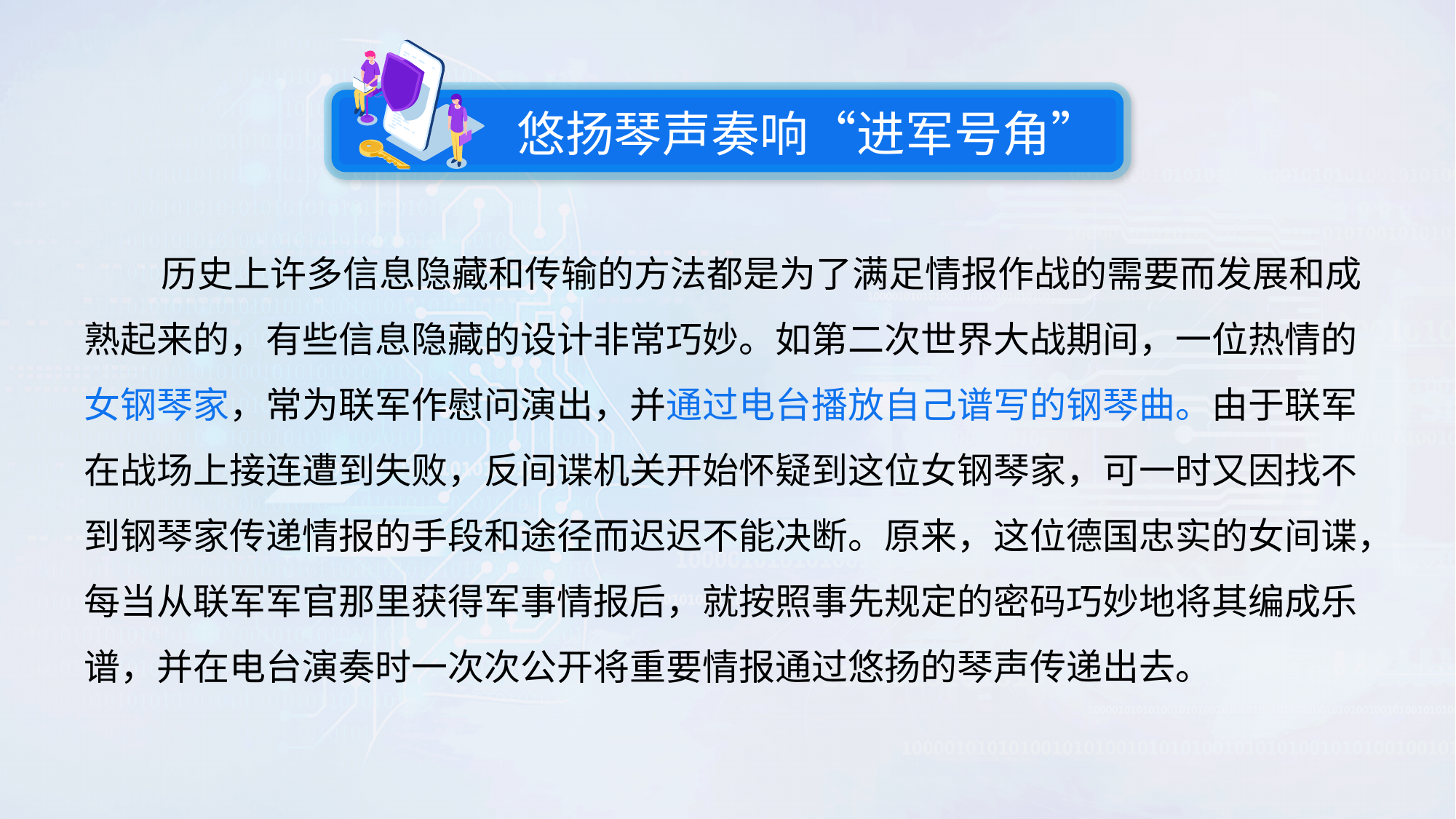

悠扬琴声奏响“进军号角”
历史上许多信息隐藏和传输的方法都是为了满足情报作战的需要而发展和成熟起来的，有些信息隐藏的设计非常巧妙。如第二次世界大战期间，一位热情的女钢琴家，常为联军作慰问演出，并通过电台播放自己谱写的钢琴曲。由于联军在战场上接连遭到失败，反间谍机关开始怀疑到这位女钢琴家，可一时又因找不到钢琴家传递情报的手段和途径而迟迟不能决断。原来，这位德国忠实的女间谍，每当从联军军官那里获得军事情报后，就按照事先规定的密码巧妙地将其编成乐谱，并在电台演奏时一次次公开将重要情报通过悠扬的琴声传递出去。